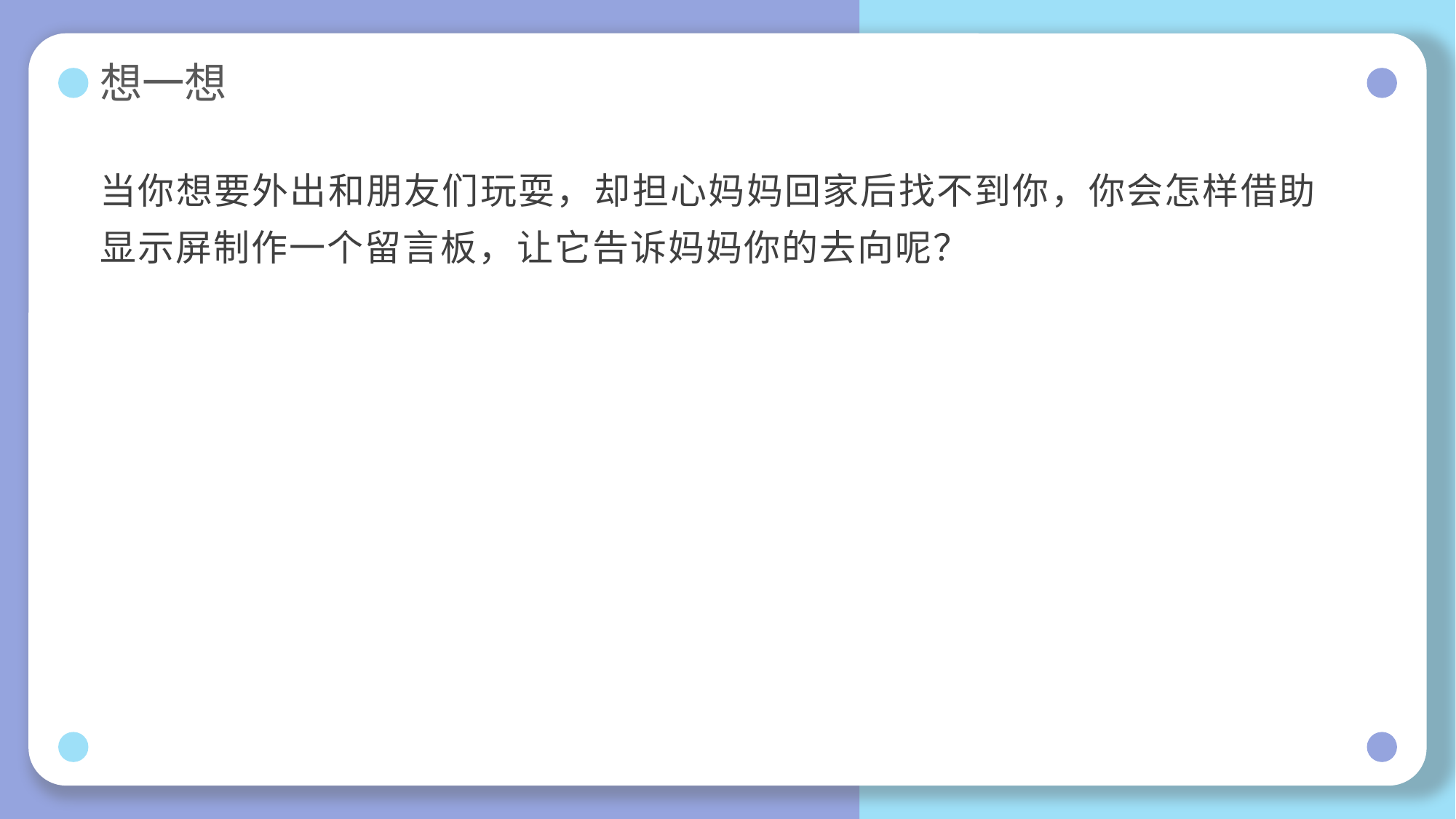

# 想一想
当你想要外出和朋友们玩耍，却担心妈妈回家后找不到你，你会怎样借助显示屏制作一个留言板，让它告诉妈妈你的去向呢？